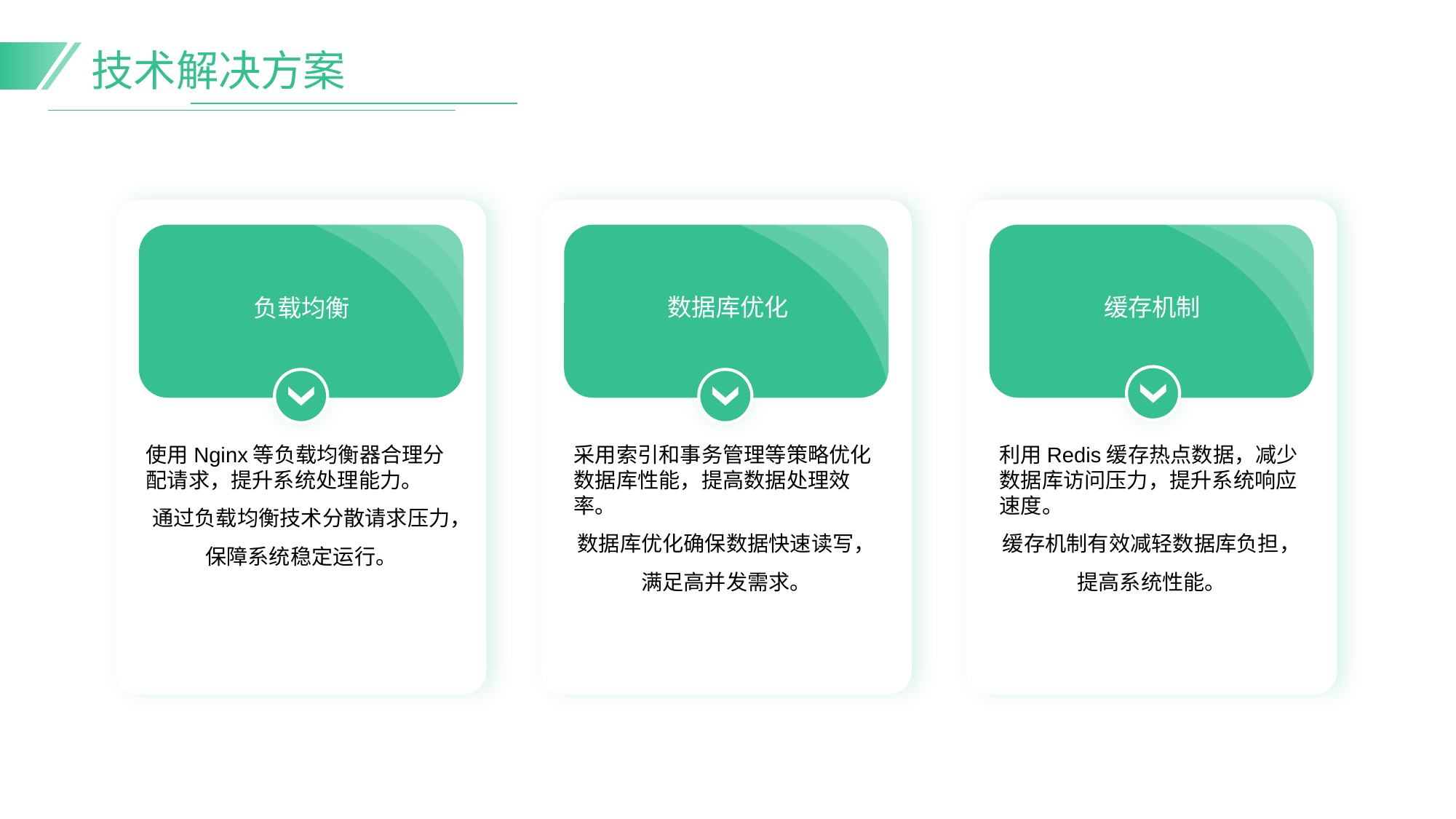

技术解决方案

负载均衡
数据库优化
缓存机制

使用Nginx等负载均衡器合理分配请求，提升系统处理能力。
通过负载均衡技术分散请求压力，保障系统稳定运行。
采用索引和事务管理等策略优化数据库性能，提高数据处理效率。
数据库优化确保数据快速读写，满足高并发需求。
利用Redis缓存热点数据，减少数据库访问压力，提升系统响应速度。
缓存机制有效减轻数据库负担，提高系统性能。